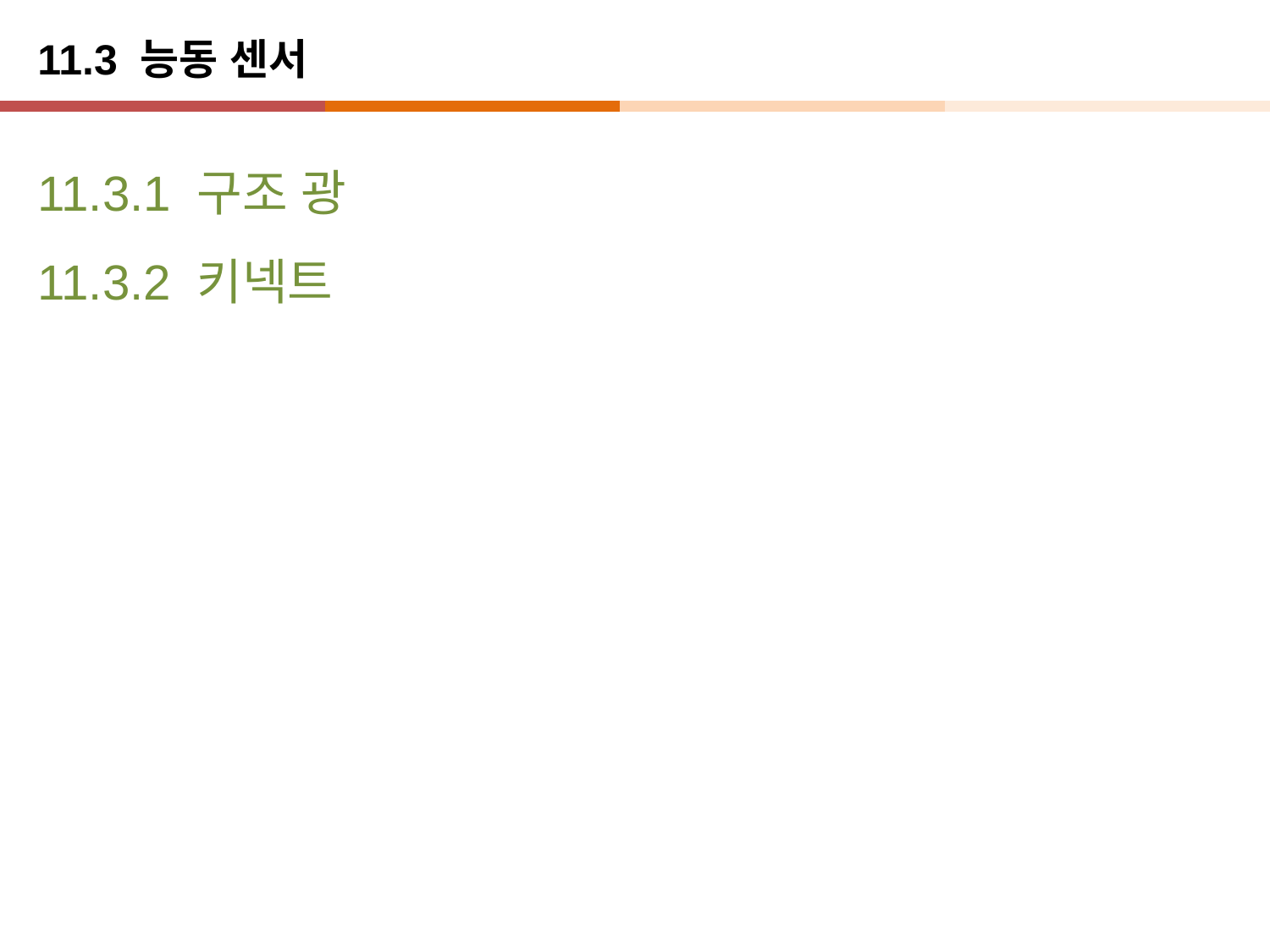

# 11.3 능동 센서
11.3.1 구조 광
11.3.2 키넥트